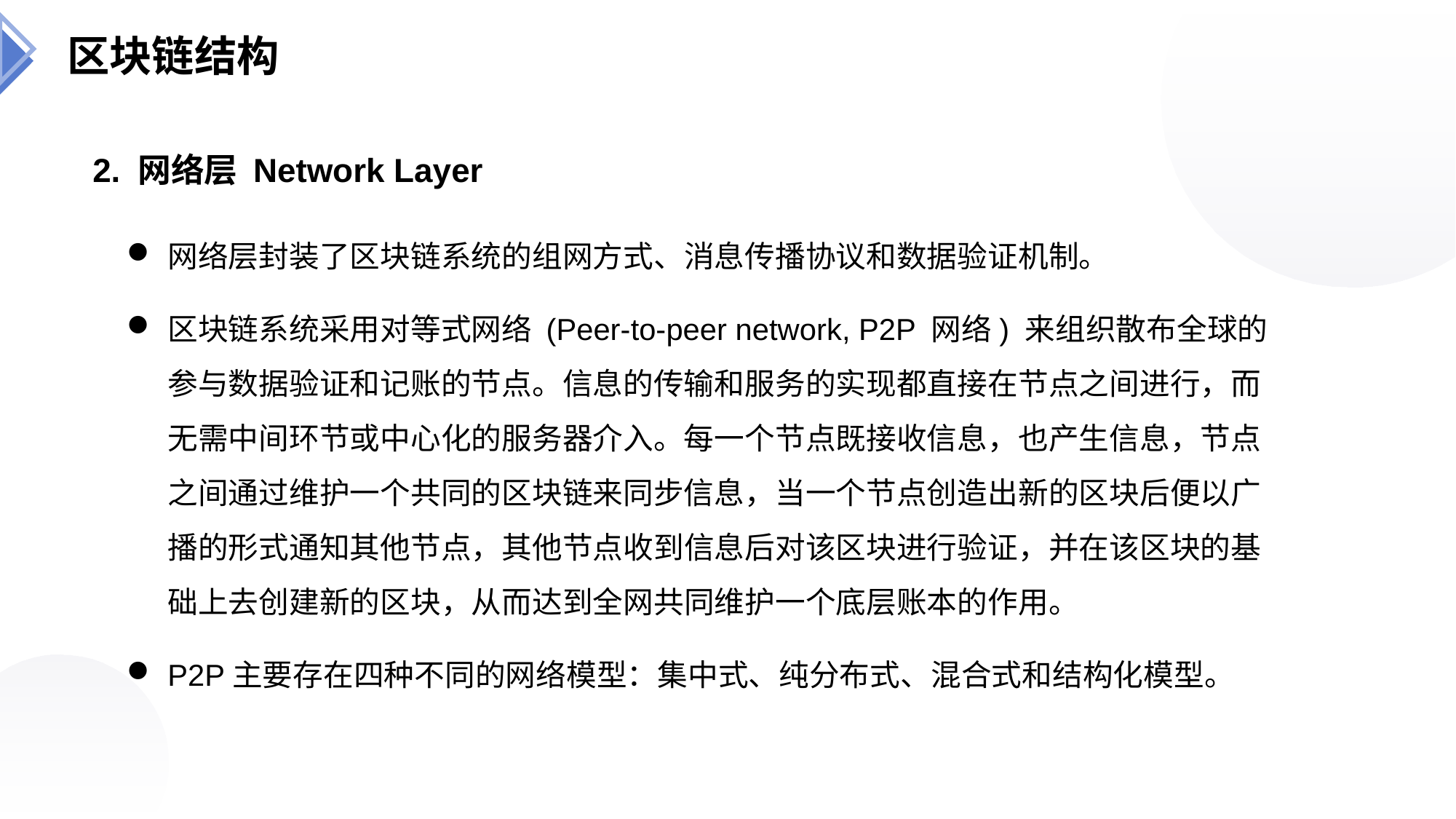

区块链结构
2. 网络层 Network Layer
网络层封装了区块链系统的组网方式、消息传播协议和数据验证机制。
区块链系统采用对等式网络 (Peer-to-peer network, P2P 网络) 来组织散布全球的参与数据验证和记账的节点。信息的传输和服务的实现都直接在节点之间进行，而无需中间环节或中心化的服务器介入。每一个节点既接收信息，也产生信息，节点之间通过维护一个共同的区块链来同步信息，当一个节点创造出新的区块后便以广播的形式通知其他节点，其他节点收到信息后对该区块进行验证，并在该区块的基础上去创建新的区块，从而达到全网共同维护一个底层账本的作用。
P2P主要存在四种不同的网络模型：集中式、纯分布式、混合式和结构化模型。